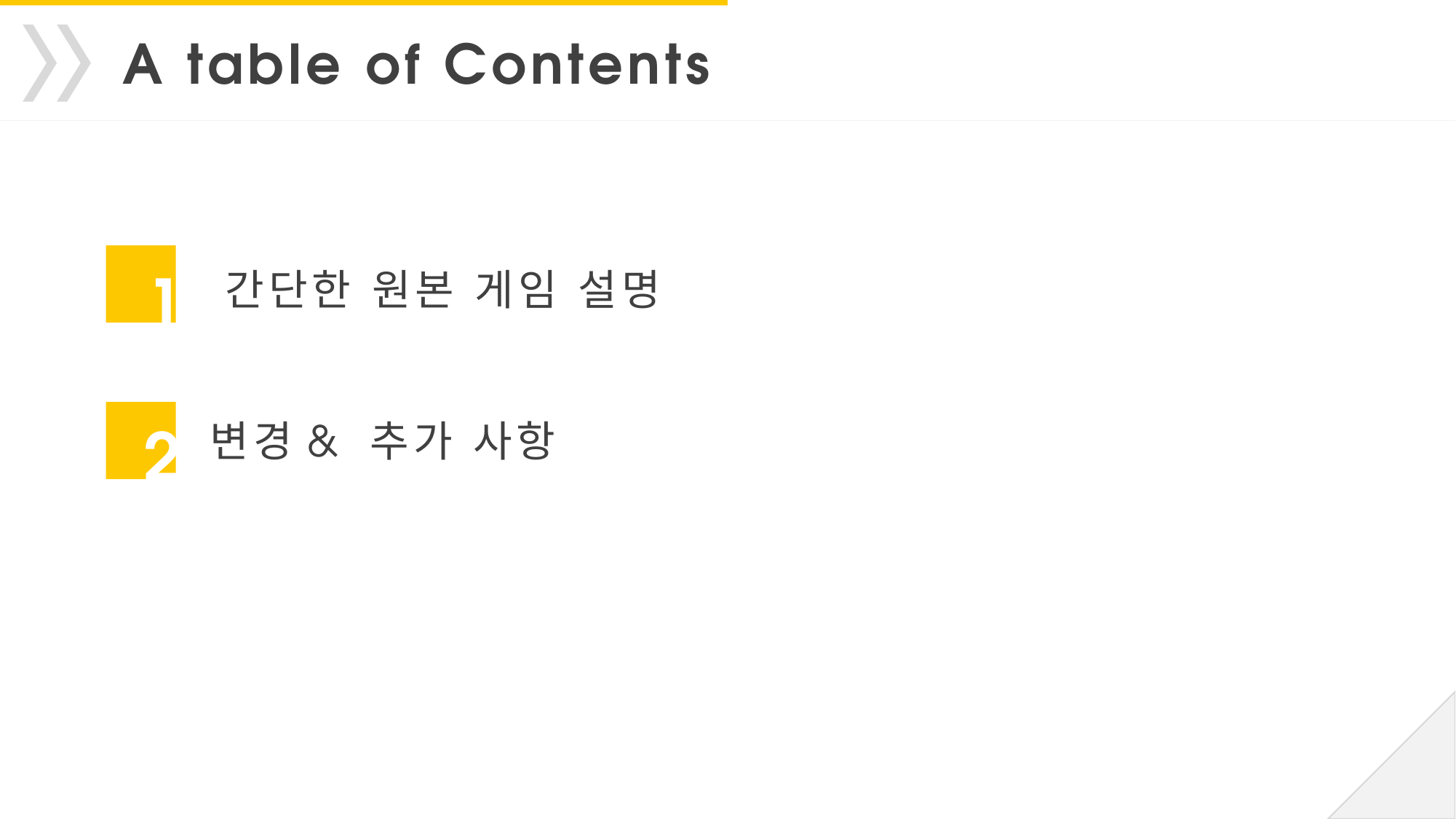

A table of Contents

간단한 원본 게임 설명
1

변경& 추가 사항
2